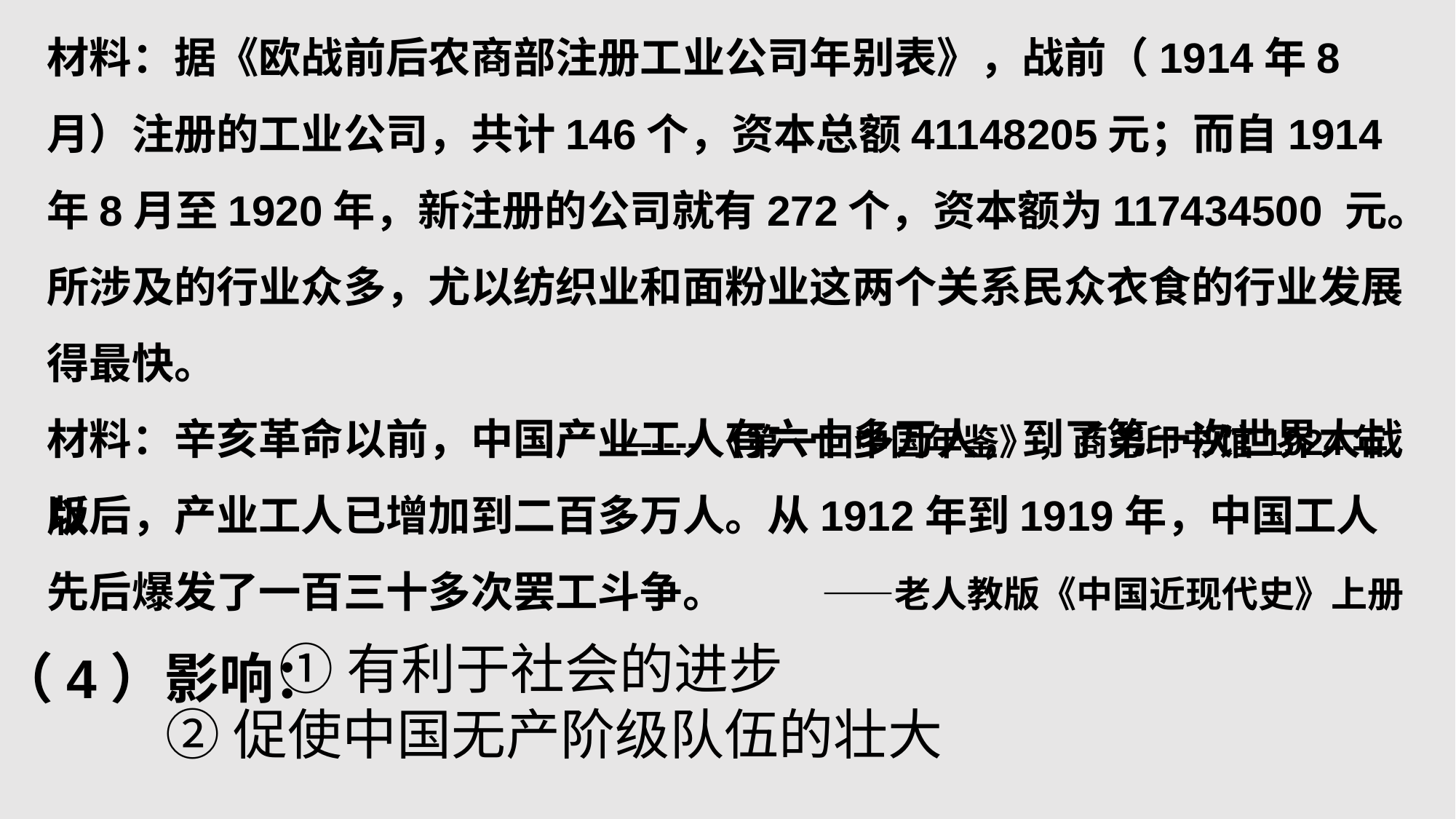

材料：据《欧战前后农商部注册工业公司年别表》，战前（1914年8月）注册的工业公司，共计146个，资本总额41148205元；而自1914年8月至1920年，新注册的公司就有272个，资本额为117434500 元。所涉及的行业众多，尤以纺织业和面粉业这两个关系民众衣食的行业发展得最快。
                                                —----《第一回中国年鉴》，商务印书馆1924年版
材料：辛亥革命以前，中国产业工人有六十多万人，到了第一次世界大战以后，产业工人已增加到二百多万人。从1912年到1919年，中国工人先后爆发了一百三十多次罢工斗争。          ——老人教版《中国近现代史》上册
                    ①有利于社会的进步
           ②促使中国无产阶级队伍的壮大
（4）影响：